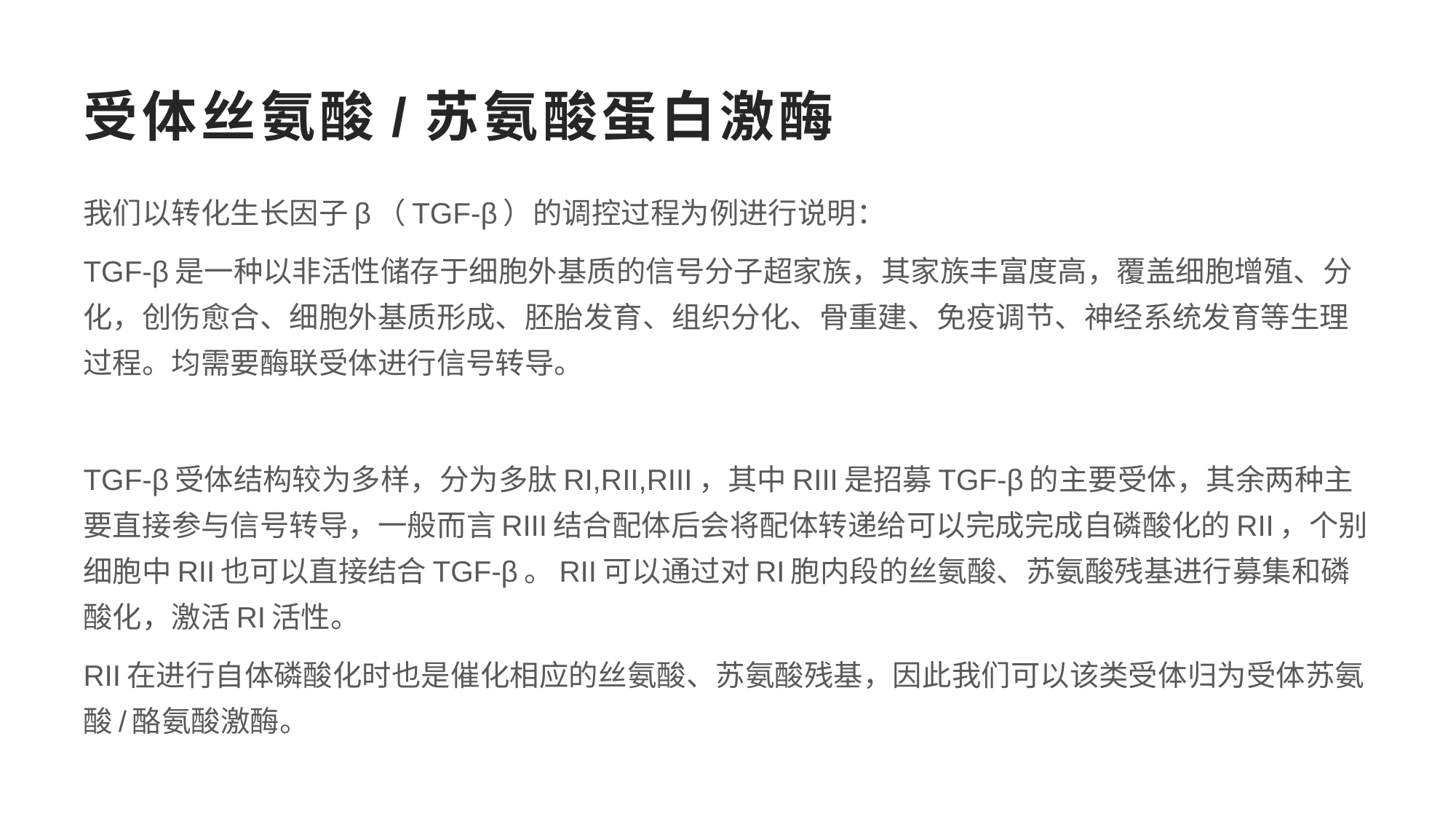

# 受体丝氨酸/苏氨酸蛋白激酶
我们以转化生长因子β（TGF-β）的调控过程为例进行说明：
TGF-β是一种以非活性储存于细胞外基质的信号分子超家族，其家族丰富度高，覆盖细胞增殖、分化，创伤愈合、细胞外基质形成、胚胎发育、组织分化、骨重建、免疫调节、神经系统发育等生理过程。均需要酶联受体进行信号转导。

TGF-β受体结构较为多样，分为多肽RI,RII,RIII，其中RIII是招募TGF-β的主要受体，其余两种主要直接参与信号转导，一般而言RIII结合配体后会将配体转递给可以完成完成自磷酸化的RII，个别细胞中RII也可以直接结合TGF-β。RII可以通过对RI胞内段的丝氨酸、苏氨酸残基进行募集和磷酸化，激活RI活性。
RII在进行自体磷酸化时也是催化相应的丝氨酸、苏氨酸残基，因此我们可以该类受体归为受体苏氨酸/酪氨酸激酶。